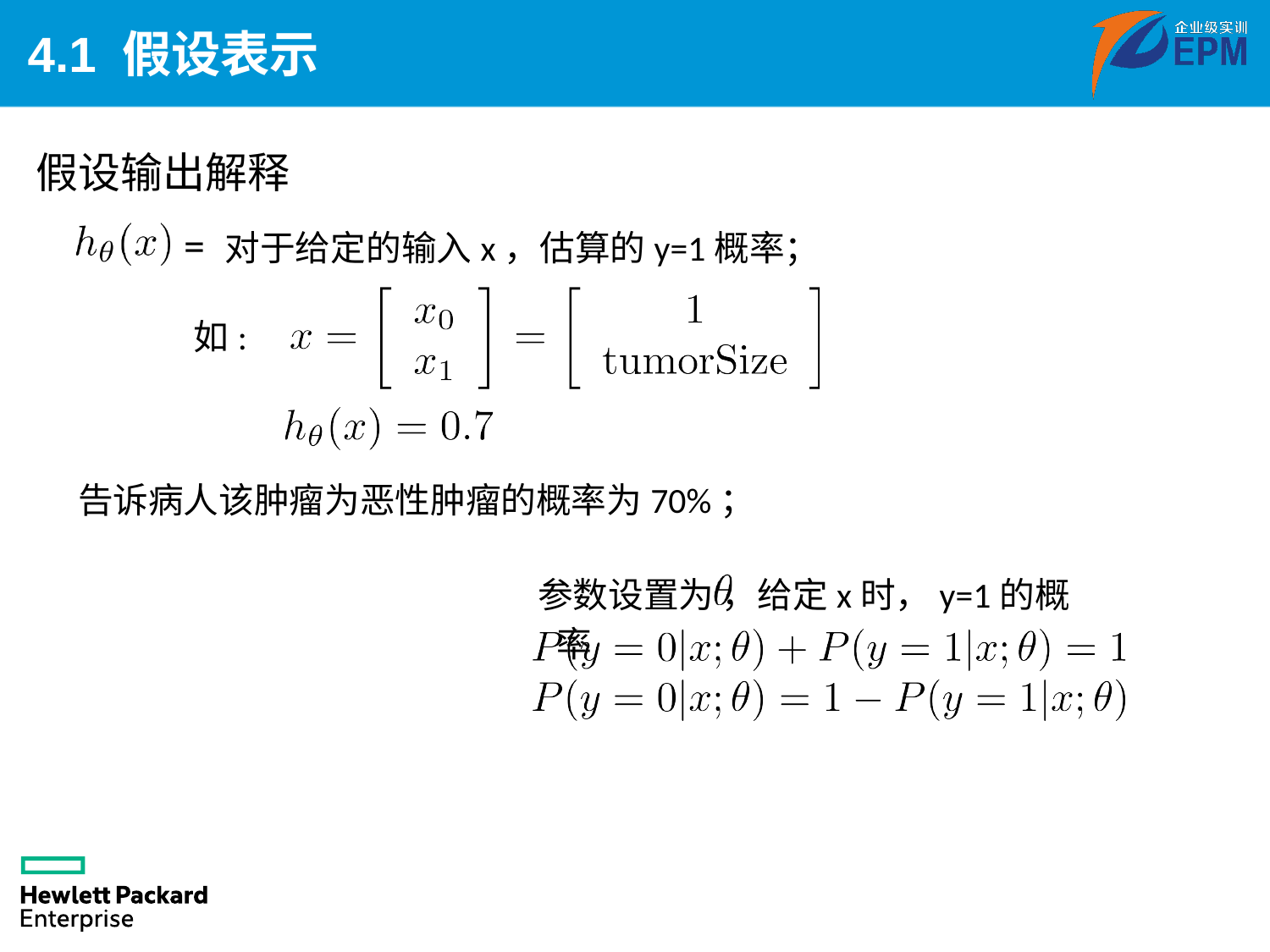

# 4.1 假设表示
假设输出解释
= 对于给定的输入x，估算的y=1概率；
              如:

告诉病人该肿瘤为恶性肿瘤的概率为70%；
参数设置为 ，给定x时，y=1的概率